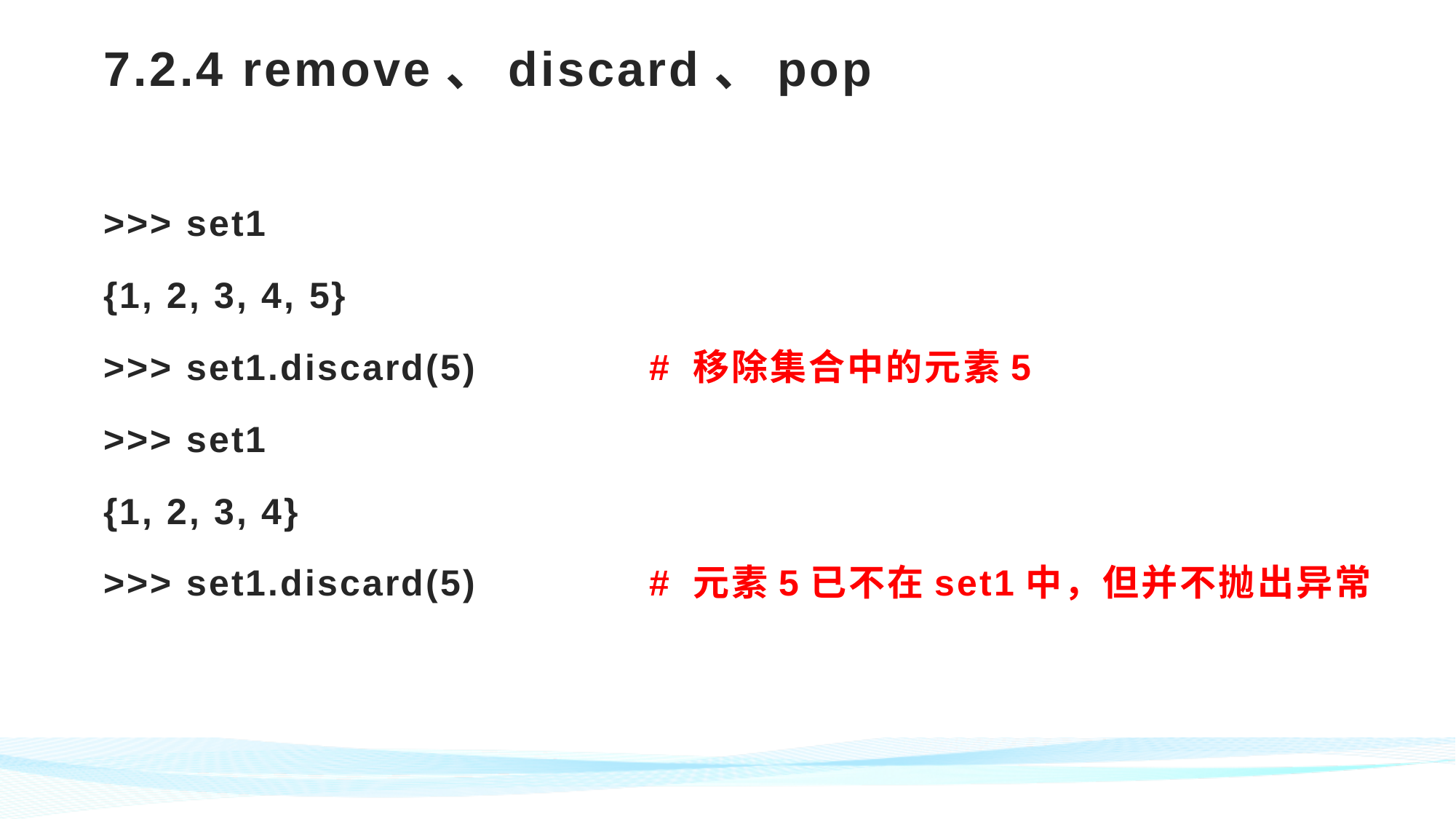

# 7.2.4 remove、discard、pop
>>> set1
{1, 2, 3, 4, 5}
>>> set1.discard(5)          	# 移除集合中的元素5
>>> set1
{1, 2, 3, 4}
>>> set1.discard(5)          	# 元素5已不在set1中，但并不抛出异常

85